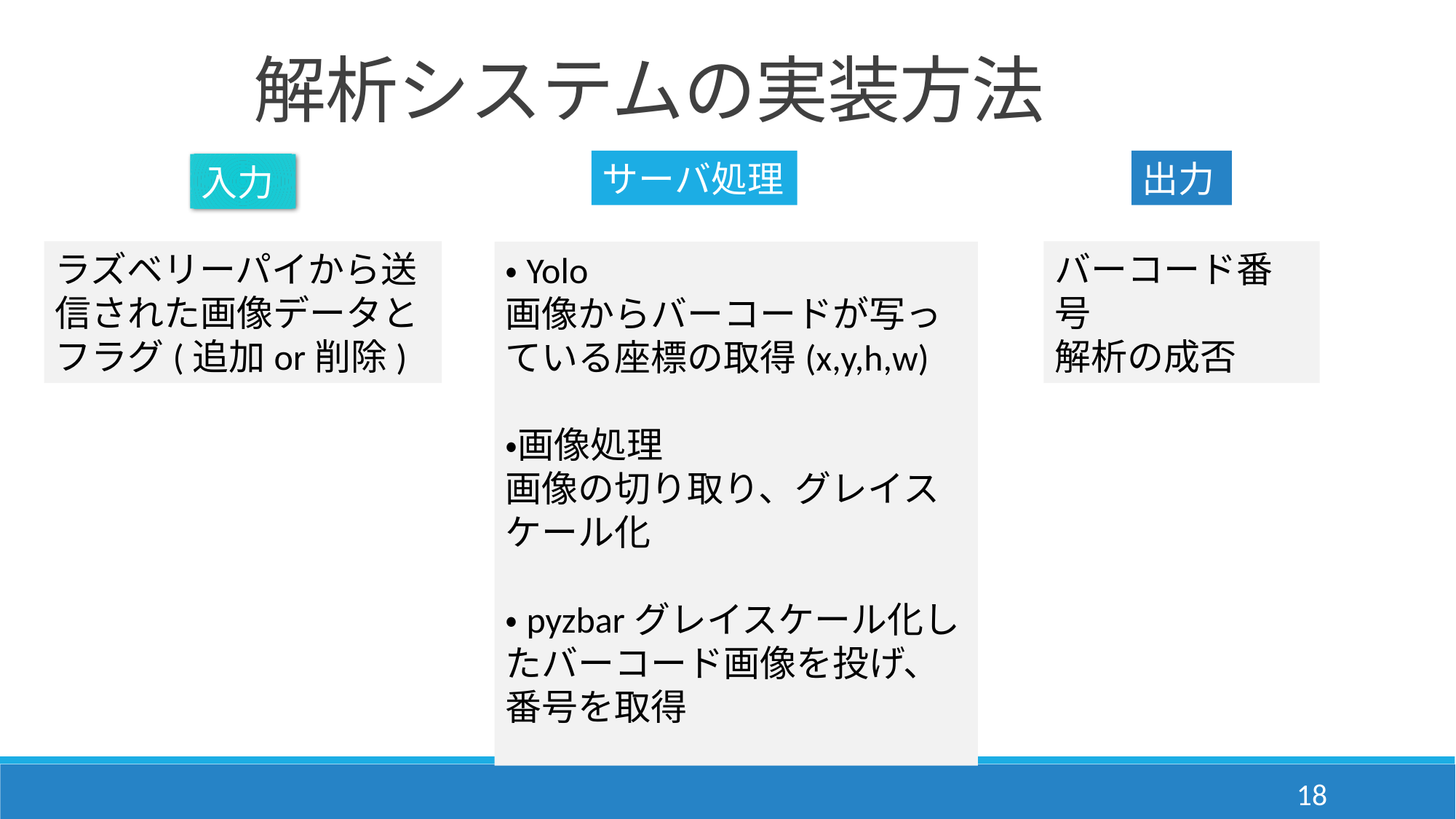

解析システムの実装方法
サーバ処理
出力
入力
ラズベリーパイから送信された画像データと
フラグ(追加or削除)
バーコード番号
解析の成否
・Yolo
画像からバーコードが写っている座標の取得(x,y,h,w)

・画像処理
画像の切り取り、グレイスケール化

・pyzbarグレイスケール化したバーコード画像を投げ、番号を取得

18